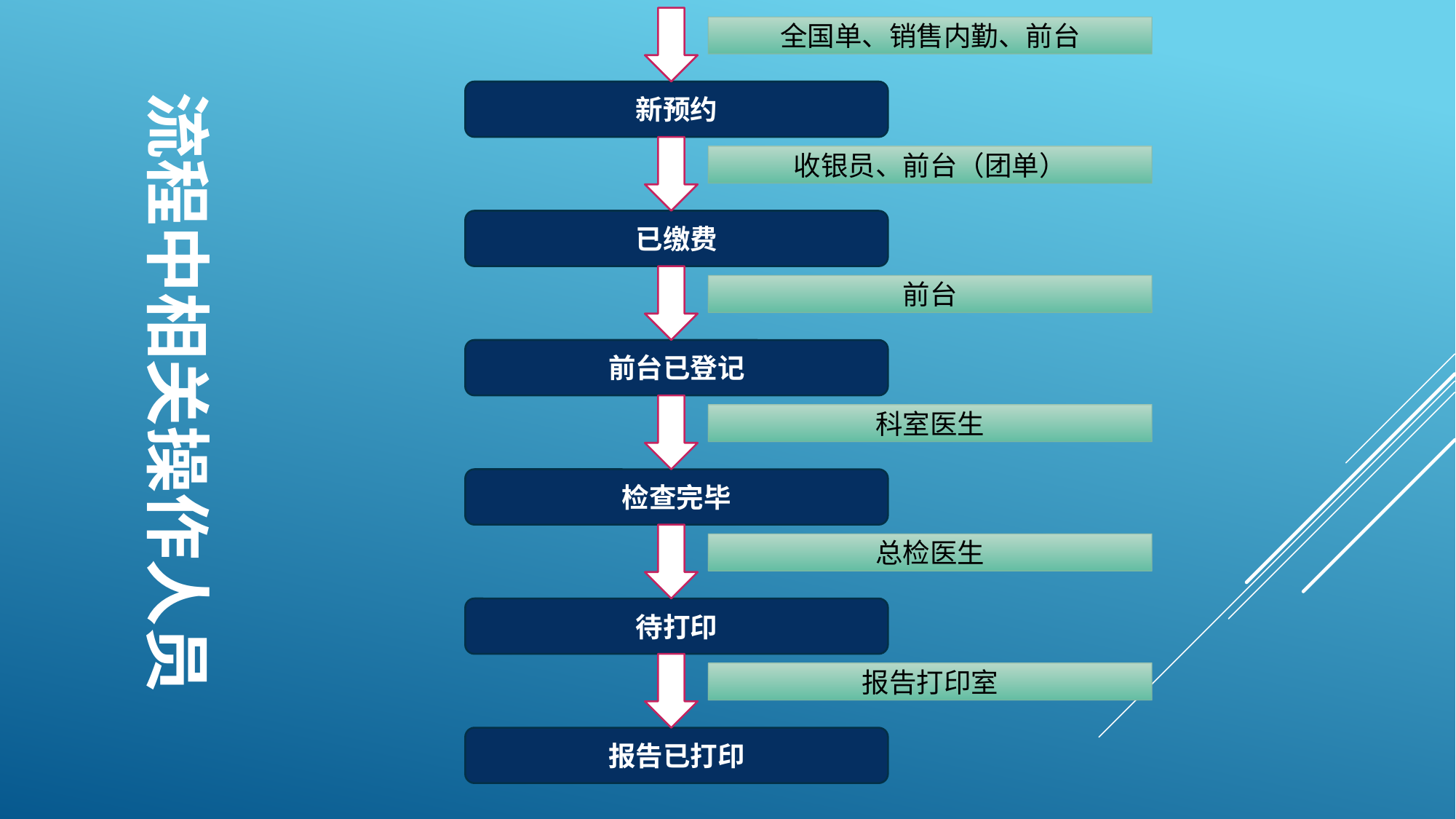

全国单、销售内勤、前台
新预约

收银员、前台（团单）
已缴费

前台
前台已登记

科室医生
检查完毕

总检医生
待打印

报告打印室
报告已打印
流程中相关操作人员